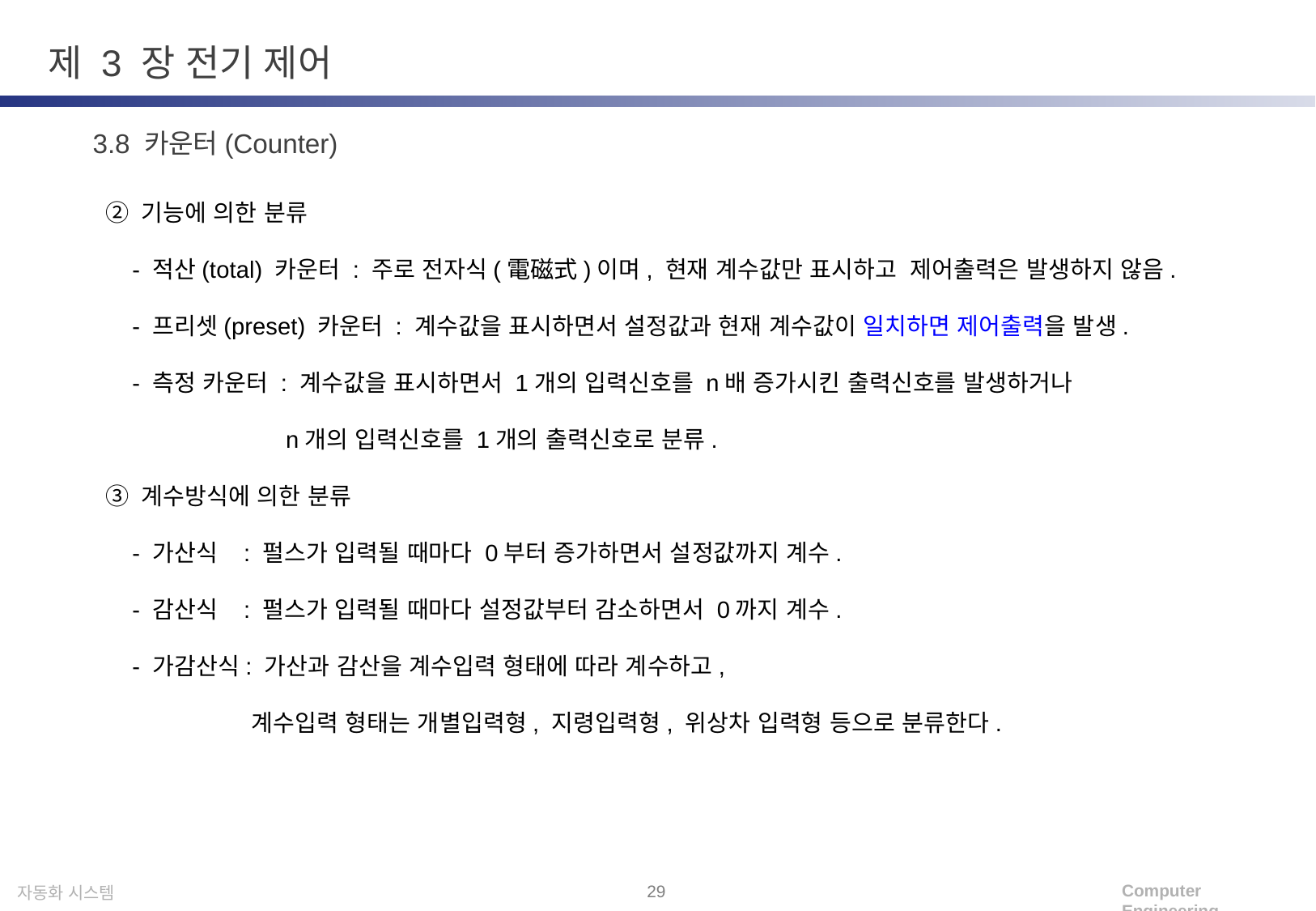

제 3 장 전기 제어
3.8 카운터(Counter)
② 기능에 의한 분류
    - 적산(total) 카운터 : 주로 전자식(電磁式)이며, 현재 계수값만 표시하고  제어출력은 발생하지 않음.
    - 프리셋(preset) 카운터 : 계수값을 표시하면서 설정값과 현재 계수값이 일치하면 제어출력을 발생.
    - 측정 카운터 : 계수값을 표시하면서 1개의 입력신호를 n배 증가시킨 출력신호를 발생하거나
                           n개의 입력신호를 1개의 출력신호로 분류.
③ 계수방식에 의한 분류
    - 가산식   : 펄스가 입력될 때마다 0부터 증가하면서 설정값까지 계수.
    - 감산식   : 펄스가 입력될 때마다 설정값부터 감소하면서 0까지 계수.
    - 가감산식: 가산과 감산을 계수입력 형태에 따라 계수하고,
                     계수입력 형태는 개별입력형, 지령입력형, 위상차 입력형 등으로 분류한다.